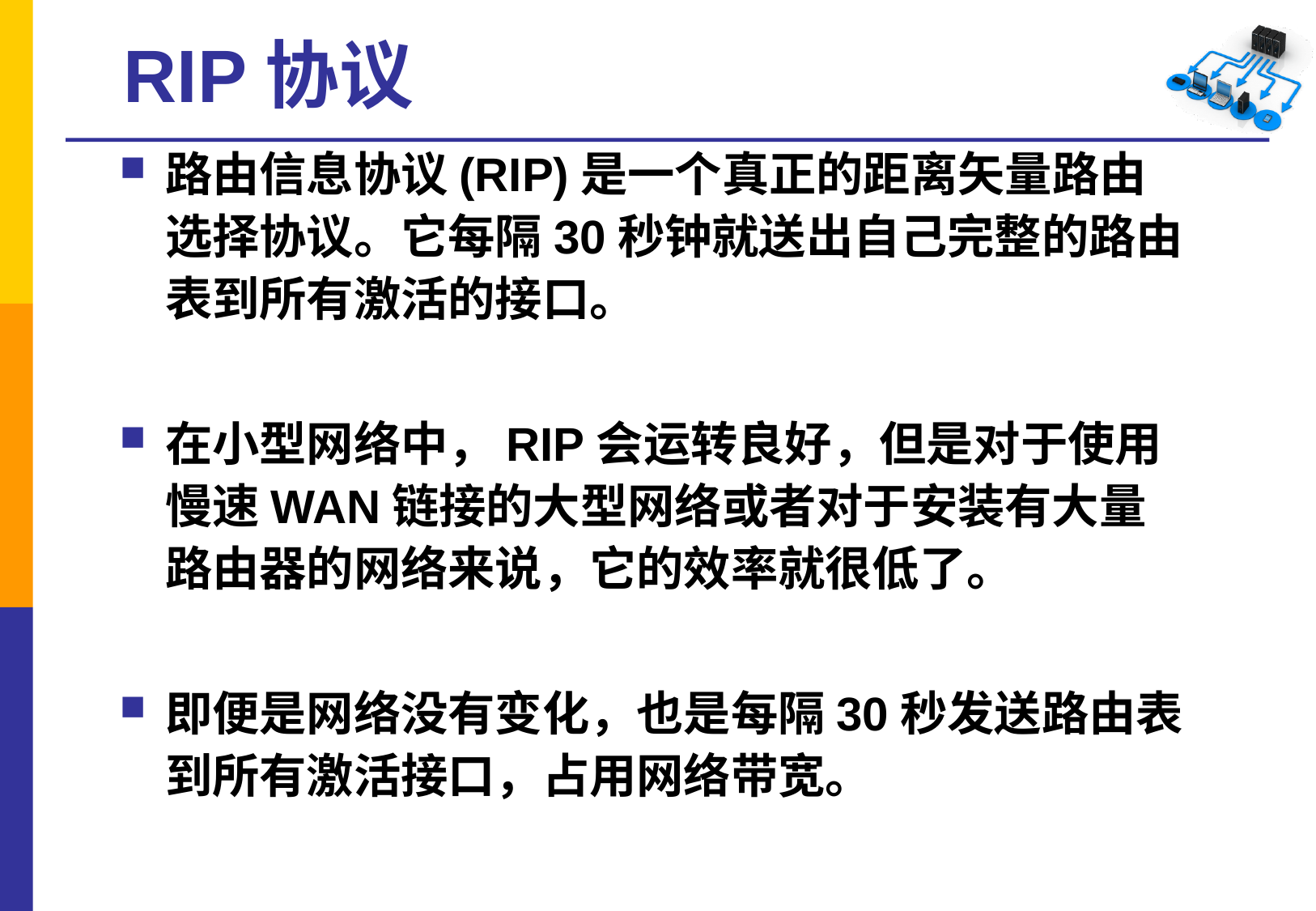

# RIP协议
路由信息协议(RIP)是一个真正的距离矢量路由选择协议。它每隔30秒钟就送出自己完整的路由表到所有激活的接口。

在小型网络中，RIP会运转良好，但是对于使用慢速WAN链接的大型网络或者对于安装有大量路由器的网络来说，它的效率就很低了。

即便是网络没有变化，也是每隔30秒发送路由表到所有激活接口，占用网络带宽。